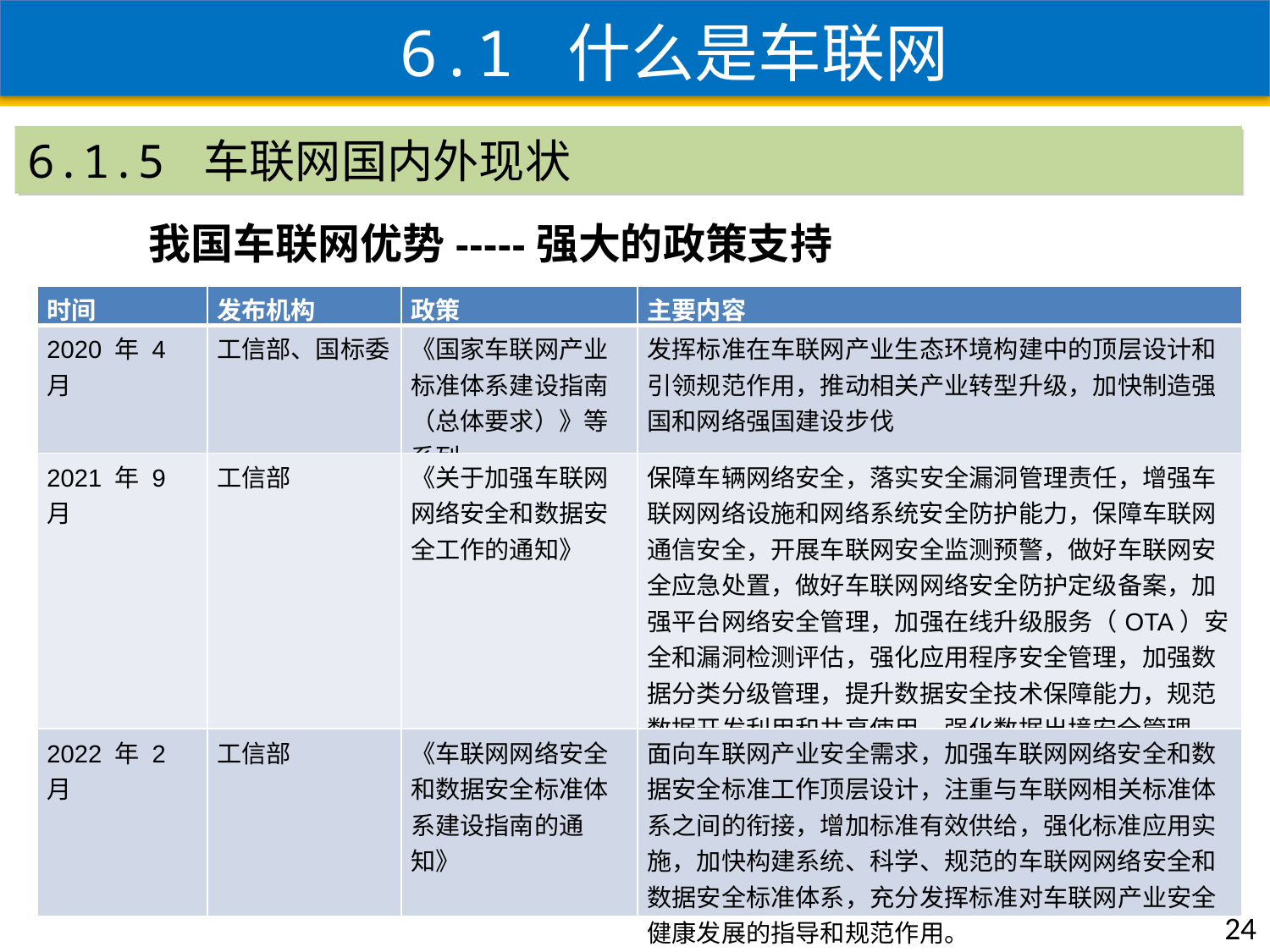

6.1 什么是车联网
6.1.5 车联网国内外现状
我国车联网优势-----强大的政策支持
| 时间 | 发布机构 | 政策 | 主要内容 |
| --- | --- | --- | --- |
| 2020 年 4 月 | 工信部、国标委 | 《国家车联网产业标准体系建设指南（总体要求）》等系列 | 发挥标准在车联网产业生态环境构建中的顶层设计和引领规范作用，推动相关产业转型升级，加快制造强国和网络强国建设步伐 |
| 2021 年 9 月 | 工信部 | 《关于加强车联网网络安全和数据安全工作的通知》 | 保障车辆网络安全，落实安全漏洞管理责任，增强车联网网络设施和网络系统安全防护能力，保障车联网通信安全，开展车联网安全监测预警，做好车联网安全应急处置，做好车联网网络安全防护定级备案，加强平台网络安全管理，加强在线升级服务（OTA）安全和漏洞检测评估，强化应用程序安全管理，加强数据分类分级管理，提升数据安全技术保障能力，规范数据开发利用和共享使用，强化数据出境安全管理，加快车联网安全标准建设。 |
| 2022 年 2 月 | 工信部 | 《车联网网络安全和数据安全标准体系建设指南的通知》 | 面向车联网产业安全需求，加强车联网网络安全和数据安全标准工作顶层设计，注重与车联网相关标准体系之间的衔接，增加标准有效供给，强化标准应用实施，加快构建系统、科学、规范的车联网网络安全和数据安全标准体系，充分发挥标准对车联网产业安全健康发展的指导和规范作用。 |
24